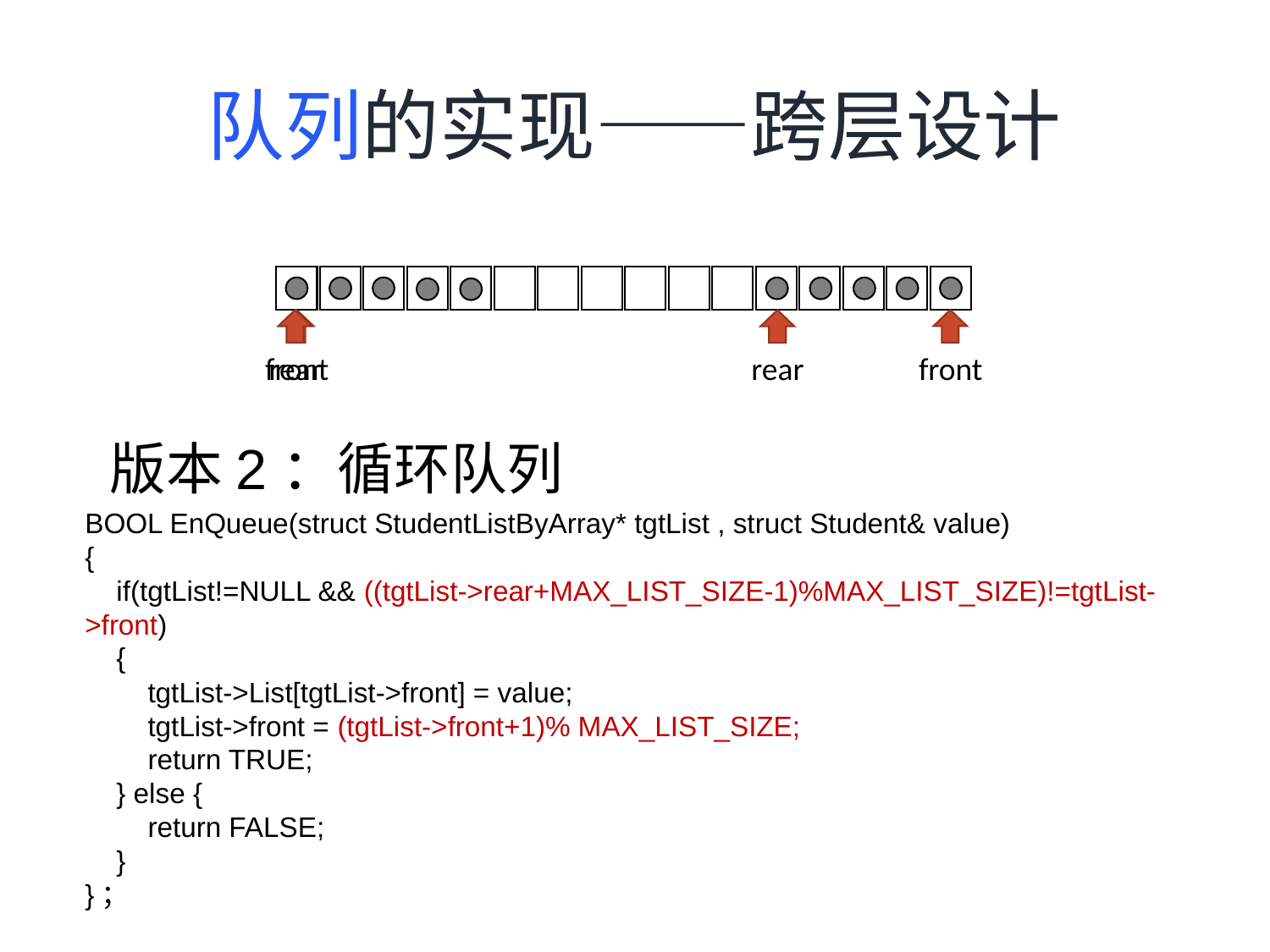

队列的实现——跨层设计

rear

front

front

rear
版本2：循环队列
BOOL EnQueue(struct StudentListByArray* tgtList , struct Student& value)
{
    if(tgtList!=NULL && ((tgtList->rear+MAX_LIST_SIZE-1)%MAX_LIST_SIZE)!=tgtList->front)
    {
        tgtList->List[tgtList->front] = value;
        tgtList->front = (tgtList->front+1)% MAX_LIST_SIZE;
        return TRUE;
    } else {
        return FALSE;
    }
}；